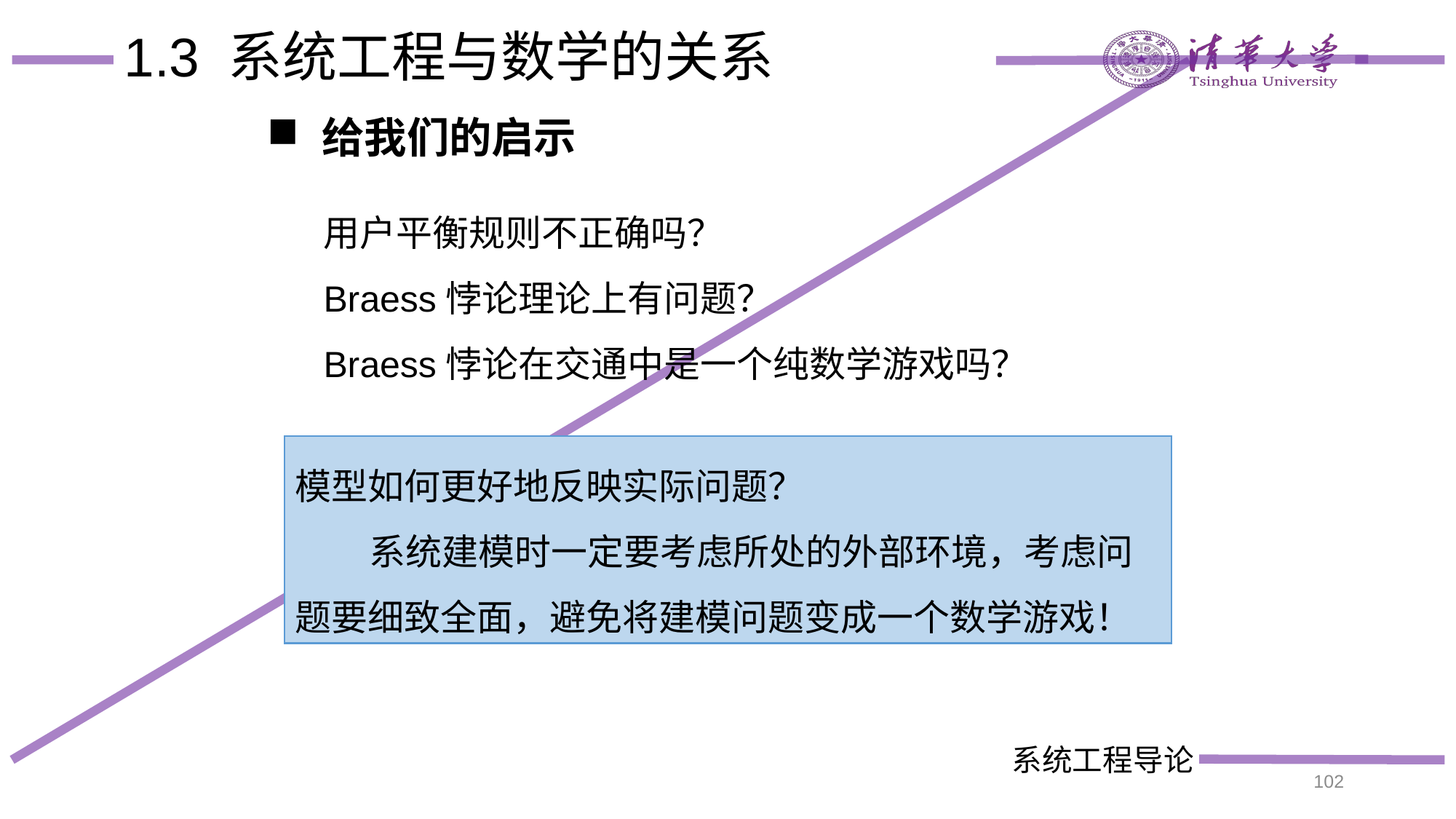

# 1.3 系统工程与数学的关系
给我们的启示
用户平衡规则不正确吗？
Braess悖论理论上有问题？
Braess悖论在交通中是一个纯数学游戏吗？
模型如何更好地反映实际问题？
        系统建模时一定要考虑所处的外部环境，考虑问题要细致全面，避免将建模问题变成一个数学游戏！
102